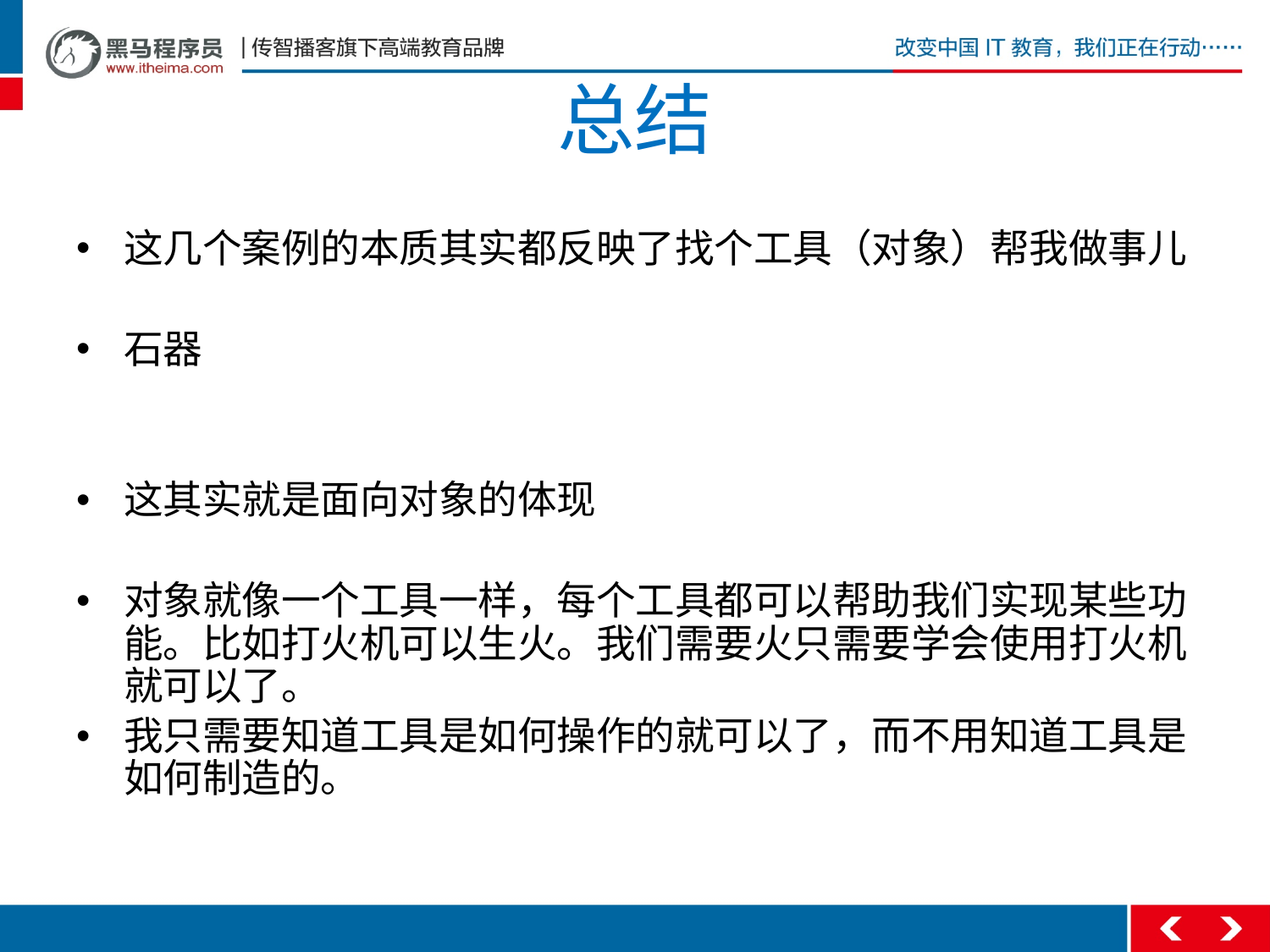

# 总结
这几个案例的本质其实都反映了找个工具（对象）帮我做事儿

石器

这其实就是面向对象的体现

对象就像一个工具一样，每个工具都可以帮助我们实现某些功能。比如打火机可以生火。我们需要火只需要学会使用打火机就可以了。
我只需要知道工具是如何操作的就可以了，而不用知道工具是如何制造的。